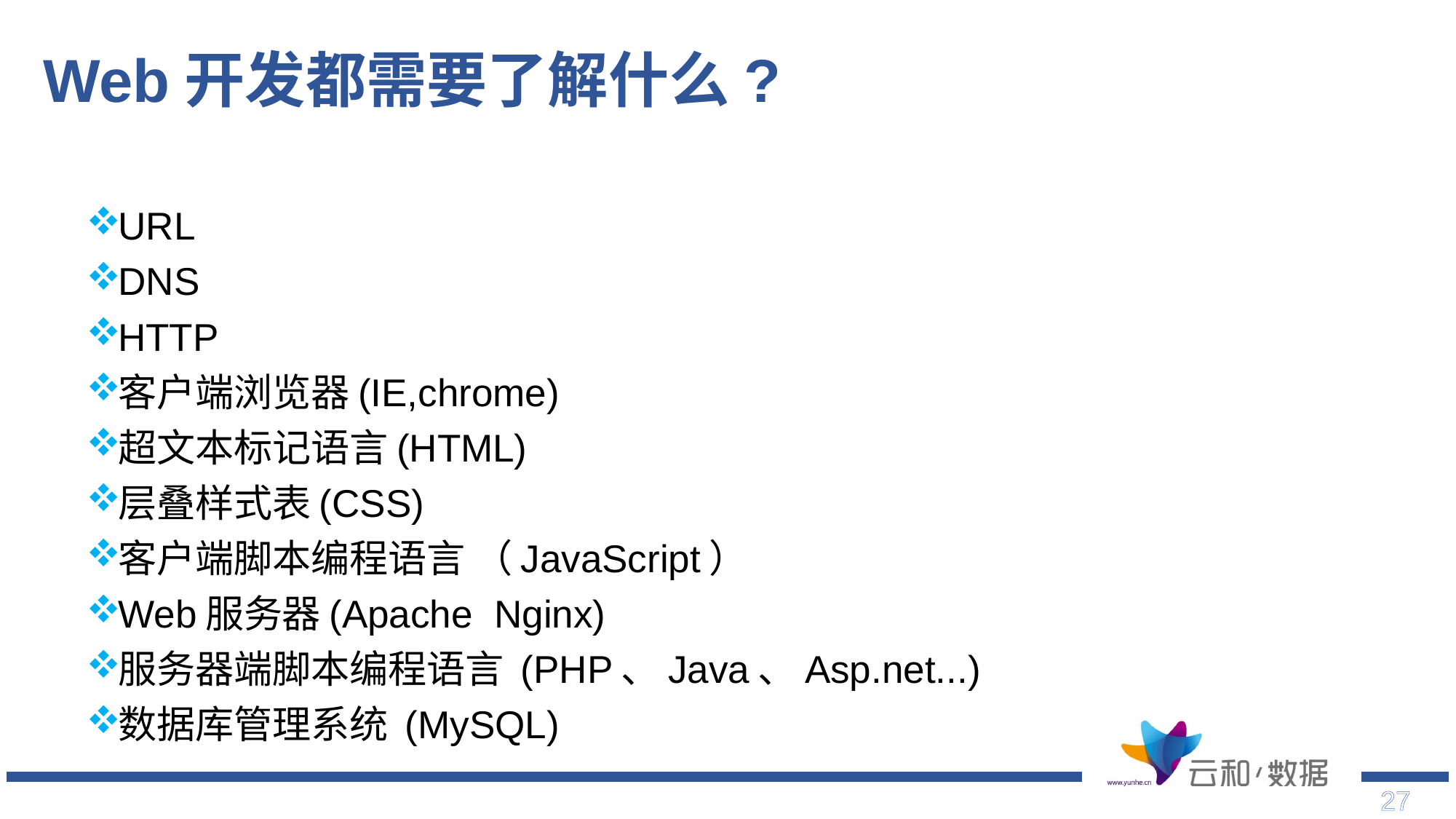

# Web开发都需要了解什么?

URL
DNS
HTTP
客户端浏览器(IE,chrome)
超文本标记语言(HTML)
层叠样式表(CSS)
客户端脚本编程语言 （JavaScript）
Web服务器(Apache  Nginx)
服务器端脚本编程语言 (PHP、Java、Asp.net...)
数据库管理系统 (MySQL)